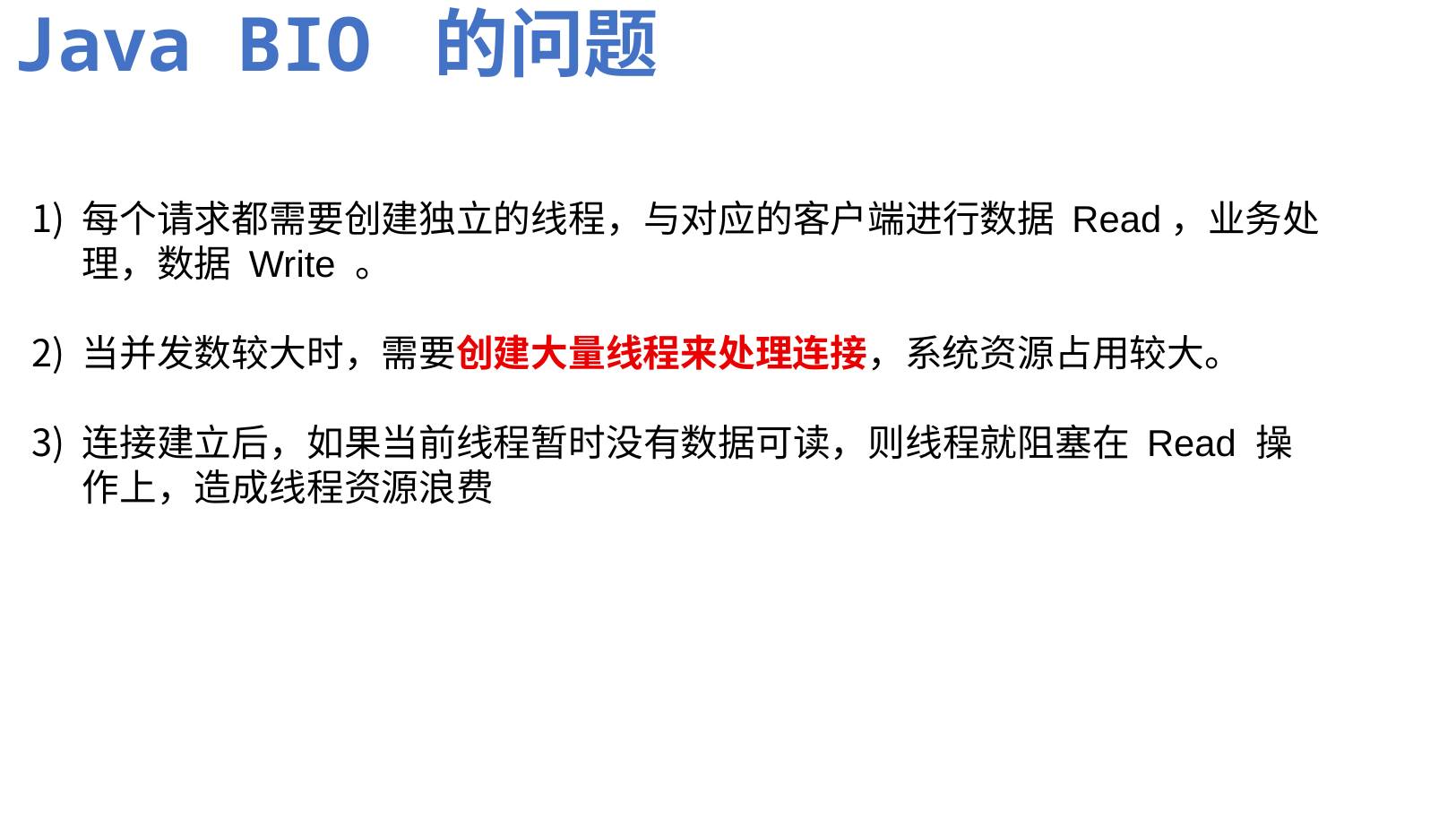

Java BIO 的问题

每个请求都需要创建独立的线程，与对应的客户端进行数据 Read，业务处理，数据 Write 。

当并发数较大时，需要创建大量线程来处理连接，系统资源占用较大。

连接建立后，如果当前线程暂时没有数据可读，则线程就阻塞在 Read 操作上，造成线程资源浪费